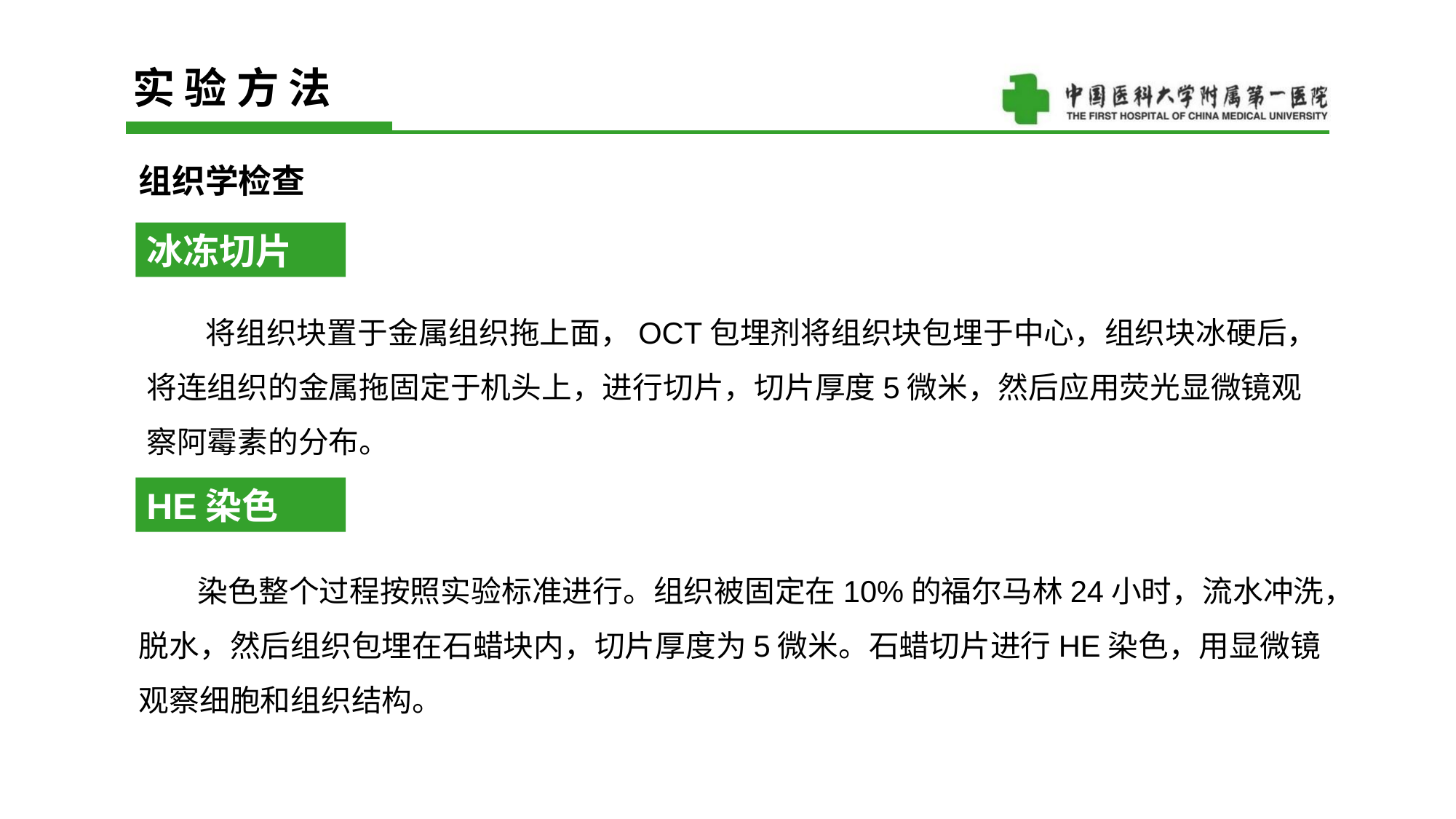

实 验 方 法
组织学检查
冰冻切片
     将组织块置于金属组织拖上面，OCT包埋剂将组织块包埋于中心，组织块冰硬后，将连组织的金属拖固定于机头上，进行切片，切片厚度5微米，然后应用荧光显微镜观察阿霉素的分布。
HE染色
     染色整个过程按照实验标准进行。组织被固定在10%的福尔马林24小时，流水冲洗，脱水，然后组织包埋在石蜡块内，切片厚度为5微米。石蜡切片进行HE染色，用显微镜观察细胞和组织结构。